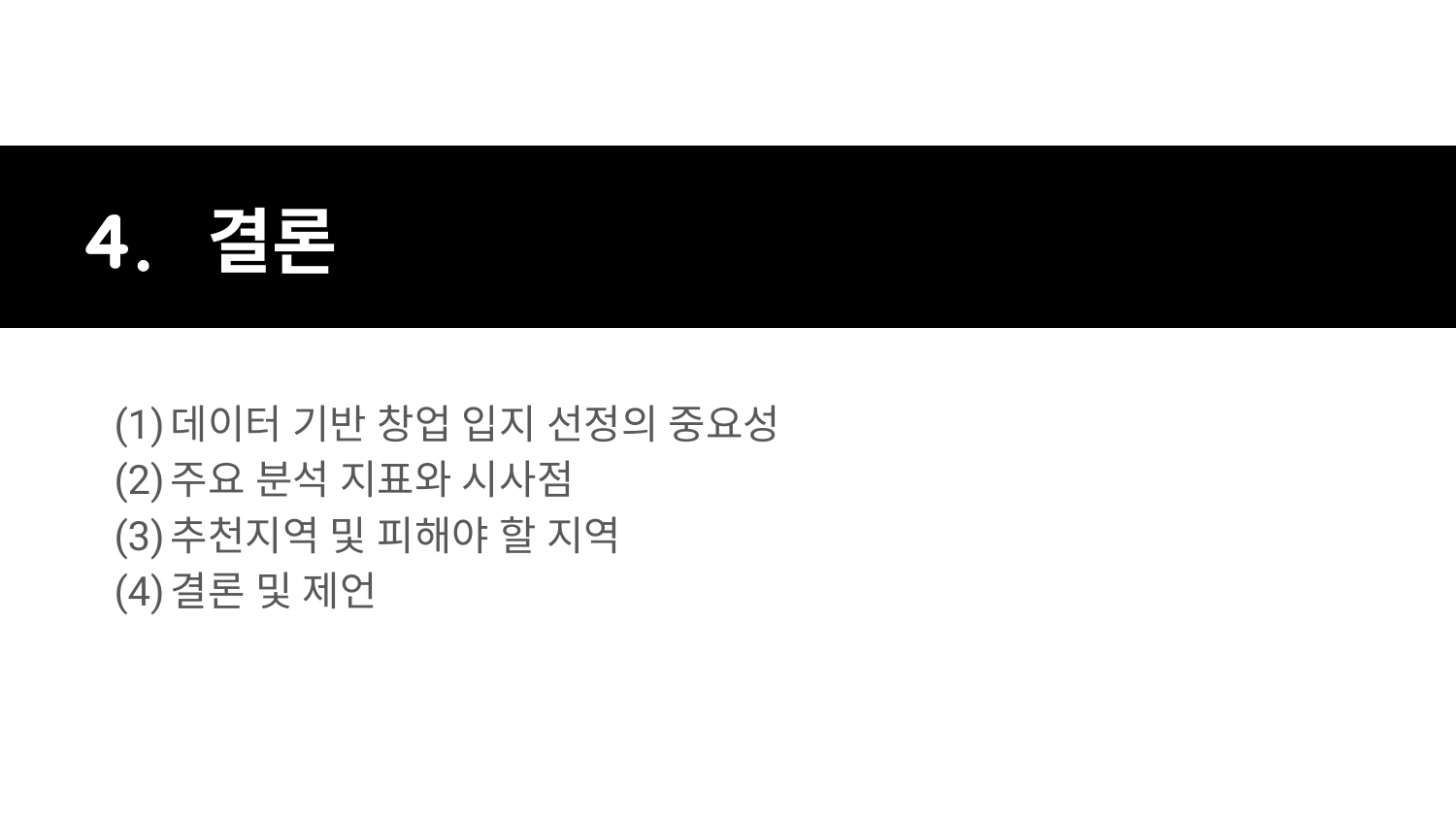

4. 결론

데이터 기반 창업 입지 선정의 중요성
주요 분석 지표와 시사점
추천지역 및 피해야 할 지역
결론 및 제언